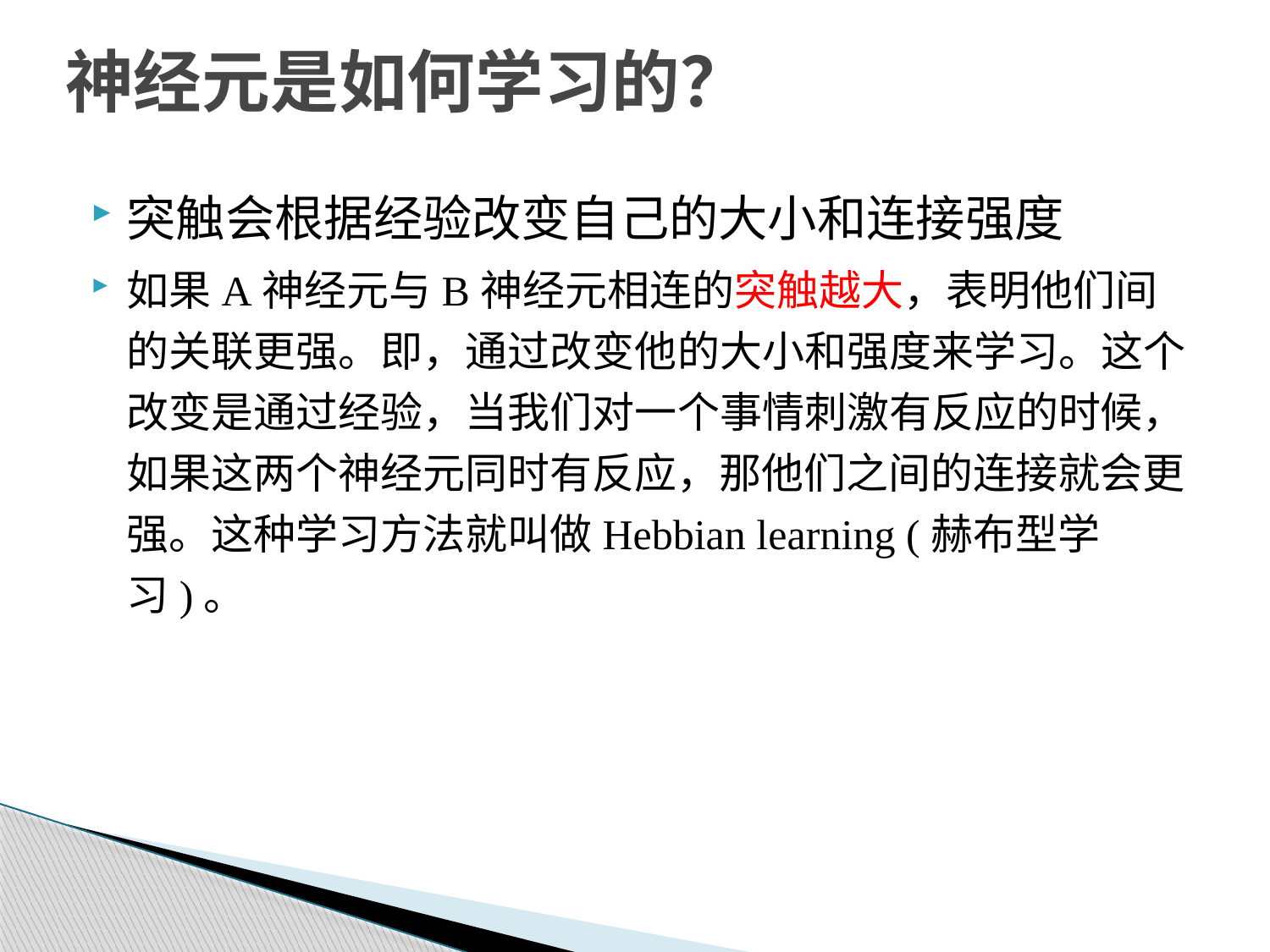

# 神经元是如何学习的？
突触会根据经验改变自己的大小和连接强度
如果A神经元与B神经元相连的突触越大，表明他们间的关联更强。即，通过改变他的大小和强度来学习。这个改变是通过经验，当我们对一个事情刺激有反应的时候，如果这两个神经元同时有反应，那他们之间的连接就会更强。这种学习方法就叫做Hebbian learning (赫布型学习)。